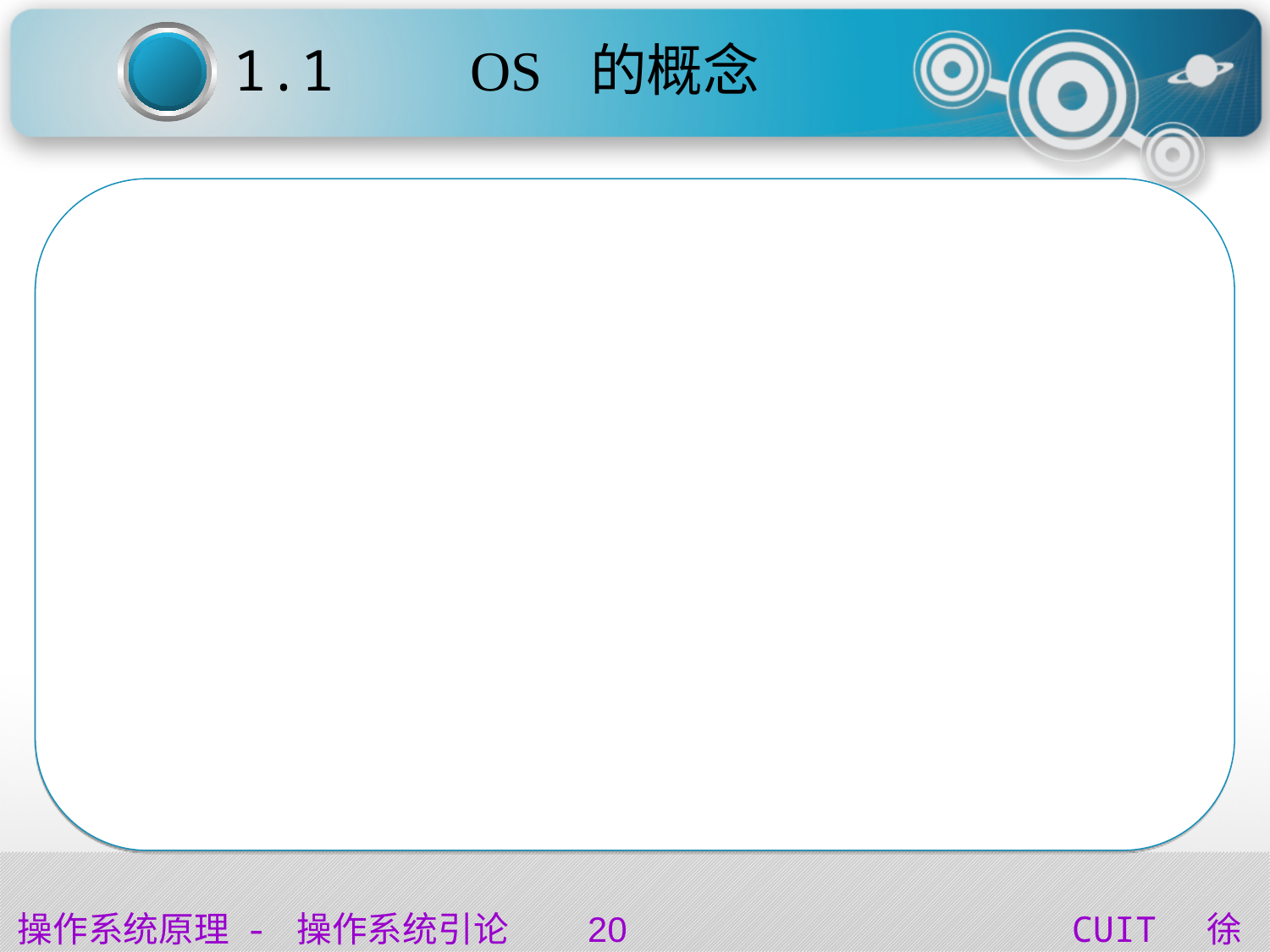

# 1.1    OS 的概念
机器扩充的角度——虚拟机
经OS提供的资源管理功能和各种服务功能把裸机改造成为功能更强使用更方便的机器，称为虚拟机。
在多用户系统中，对每一位用户而言都独占一台处理机。

进程管理的角度